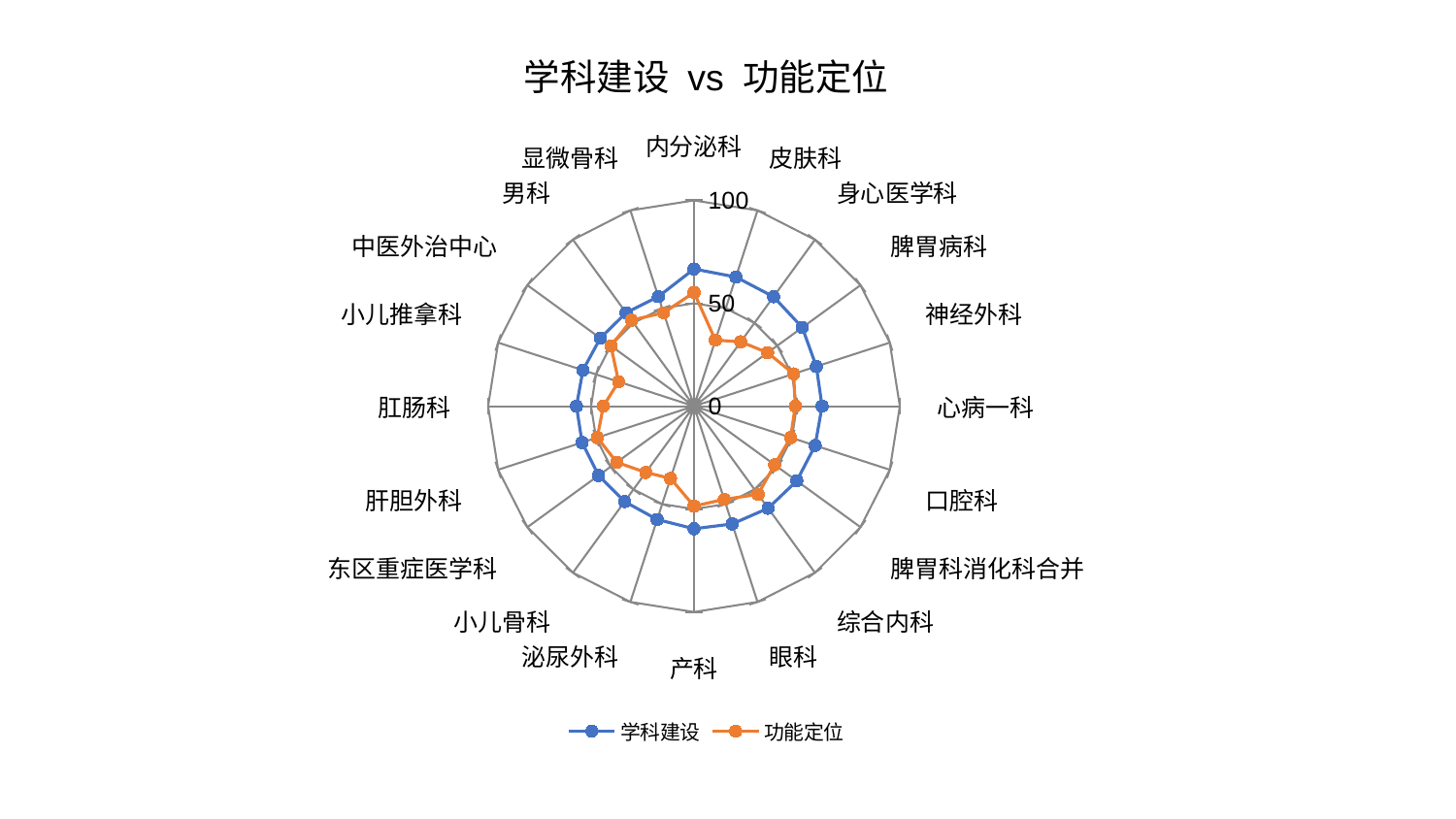

### Chart: 学科建设 vs 功能定位

| Category | 学科建设 | 功能定位 |
|---|---|---|
| 内分泌科 | 66.66277882900286 | 55.24918385065608 |
| 皮肤科 | 65.99063473102791 | 33.77255610696034 |
| 身心医学科 | 65.7529121196943 | 38.71242638881983 |
| 脾胃病科 | 65.06278963337834 | 44.23264825052296 |
| 神经外科 | 62.510774113774865 | 50.93186253795198 |
| 心病一科 | 62.24704046132542 | 49.22021518068035 |
| 口腔科 | 61.9030798908942 | 49.3886341761369 |
| 脾胃科消化科合并 | 61.74101227819424 | 48.41461960342855 |
| 综合内科 | 61.313170988916134 | 52.98578958349545 |
| 眼科 | 60.15846188799981 | 47.6259995142028 |
| 产科 | 59.563598877898336 | 48.55351831250344 |
| 泌尿外科 | 57.88879686632867 | 36.9044324219037 |
| 小儿骨科 | 57.309305388572255 | 39.809073056288035 |
| 东区重症医学科 | 57.29168289689344 | 46.39375850929023 |
| 肝胆外科 | 57.12445465198611 | 49.35655419122536 |
| 肛肠科 | 57.072364989419754 | 44.02414217940049 |
| 小儿推拿科 | 56.68469037365319 | 38.4813304460503 |
| 中医外治中心 | 56.23994878436128 | 49.87508216478664 |
| 男科 | 56.08460744883412 | 51.662744572876285 |
| 显微骨科 | 55.98280372729123 | 47.74167204934499 |
87